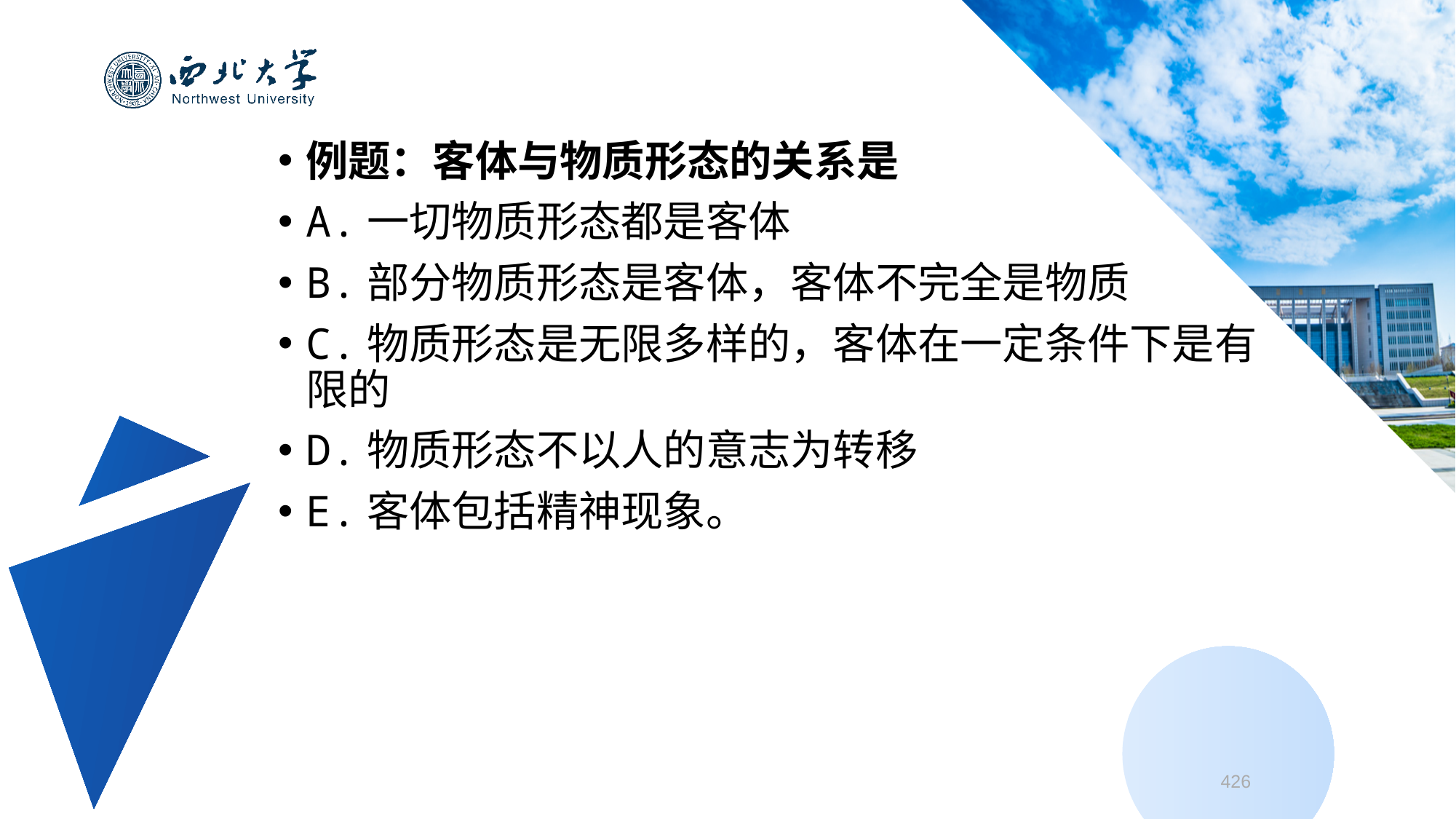

例题：客体与物质形态的关系是
A.一切物质形态都是客体
B.部分物质形态是客体，客体不完全是物质
C.物质形态是无限多样的，客体在一定条件下是有限的
D.物质形态不以人的意志为转移
E.客体包括精神现象。
426